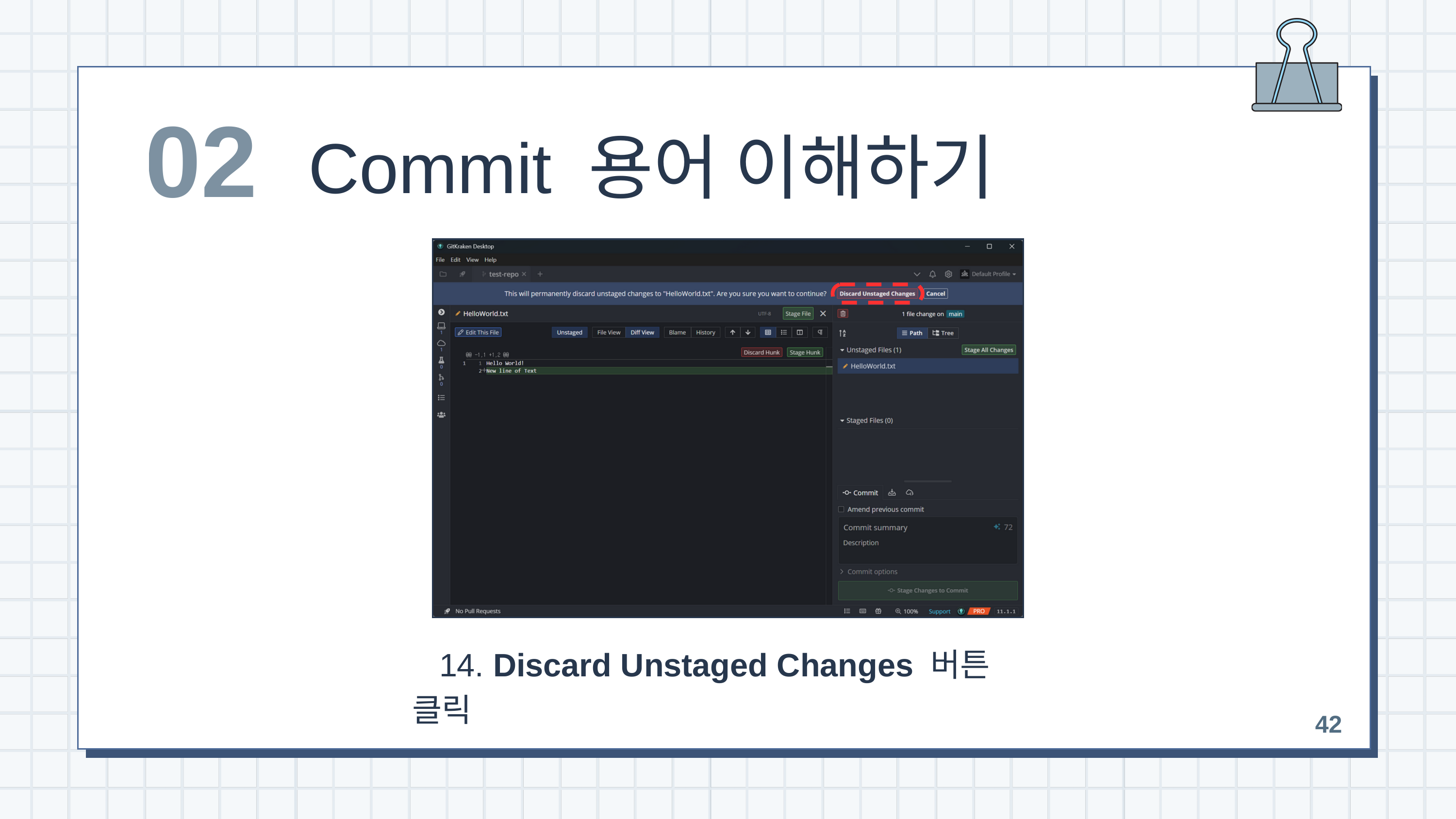

02
Commit 용어 이해하기

   14. Discard Unstaged Changes 버튼 클릭
42